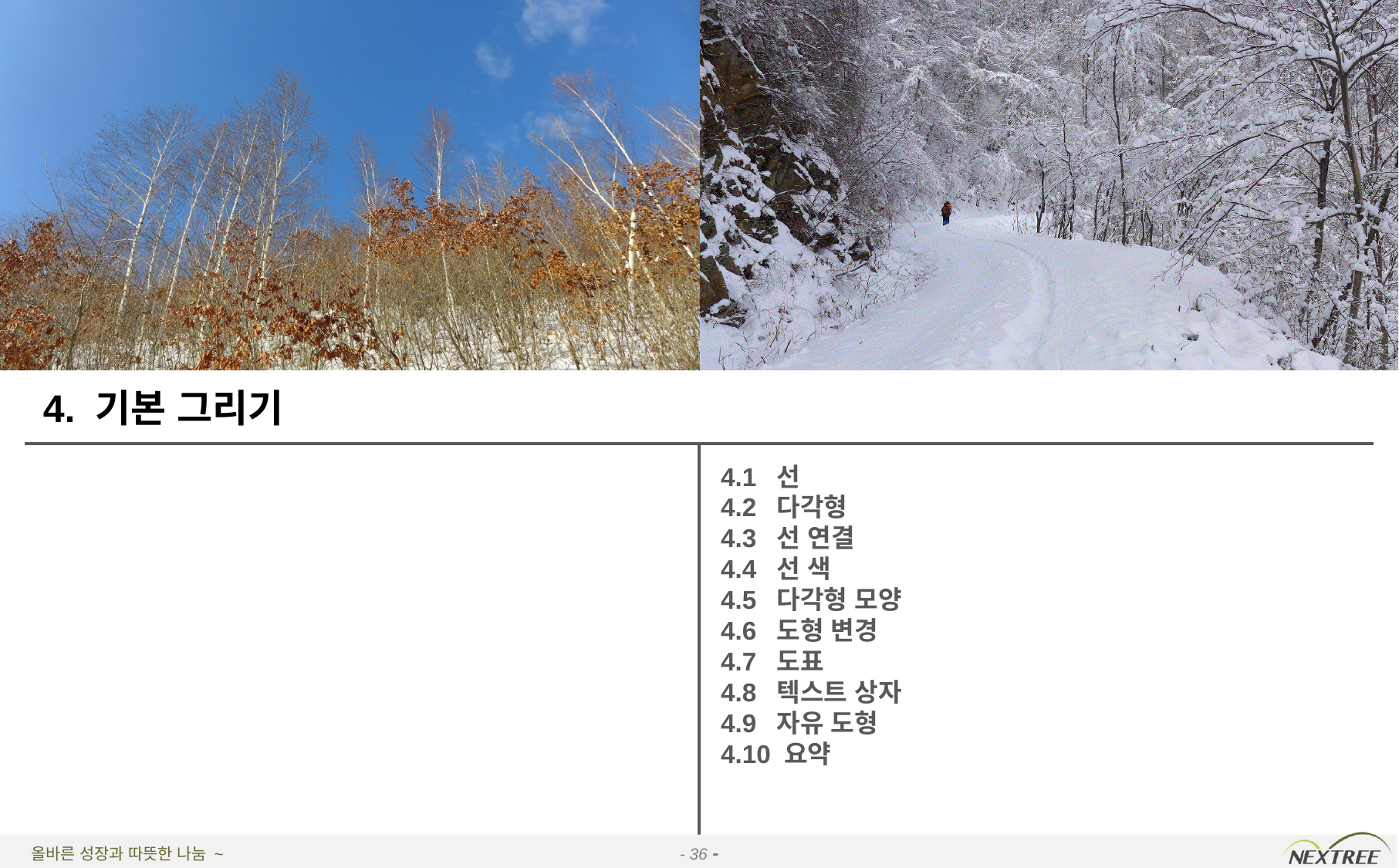

# 4. 기본 그리기
4.1  선
4.2  다각형
4.3  선 연결
4.4  선 색
4.5  다각형 모양
4.6  도형 변경
4.7  도표
4.8  텍스트 상자
4.9  자유 도형
4.10 요약